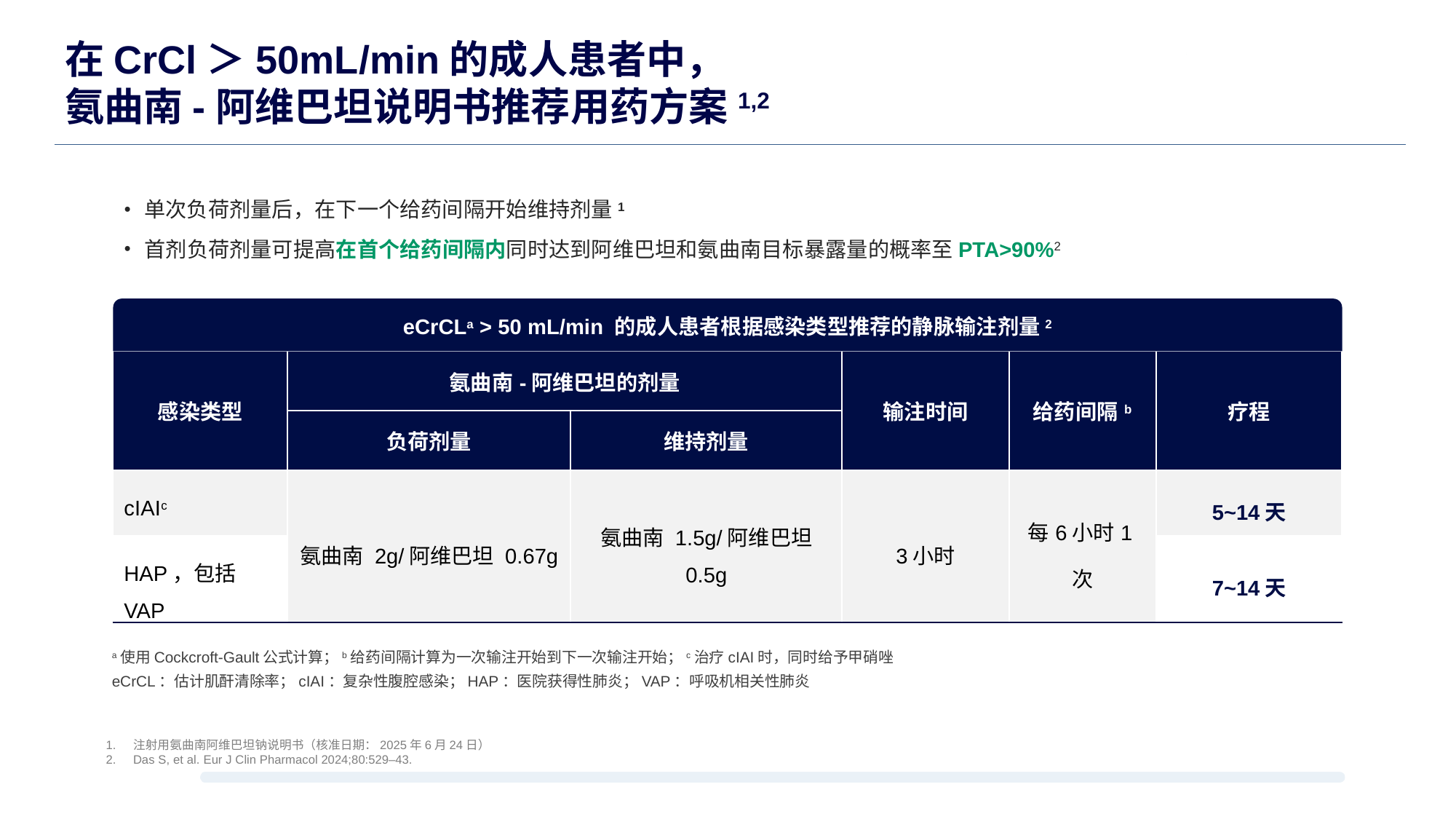

# 在CrCl＞50mL/min的成人患者中， 氨曲南-阿维巴坦说明书推荐用药方案1,2
单次负荷剂量后，在下一个给药间隔开始维持剂量1
首剂负荷剂量可提高在首个给药间隔内同时达到阿维巴坦和氨曲南目标暴露量的概率至PTA>90%2
eCrCLa > 50 mL/min 的成人患者根据感染类型推荐的静脉输注剂量2
| 感染类型 | 氨曲南-阿维巴坦的剂量 |  | 输注时间 | 给药间隔b | 疗程 |
| --- | --- | --- | --- | --- | --- |
|  | 负荷剂量 | 维持剂量 |  |  |  |
| cIAIc | 氨曲南 2g/阿维巴坦 0.67g | 氨曲南 1.5g/阿维巴坦 0.5g | 3小时 | 每6小时1次 | 5~14天 |
| HAP，包括VAP | 氨曲南 2g/阿维巴坦 0.67g | 氨曲南 1.5g/阿维巴坦 0.5g | 3小时 | 每6小时1次 | 7~14天 |

a使用Cockcroft-Gault公式计算；b给药间隔计算为一次输注开始到下一次输注开始；c治疗cIAI时，同时给予甲硝唑
eCrCL：估计肌酐清除率；cIAI：复杂性腹腔感染；HAP：医院获得性肺炎；VAP：呼吸机相关性肺炎
注射用氨曲南阿维巴坦钠说明书（核准日期：2025年6月24日）
Das S, et al. Eur J Clin Pharmacol 2024;80:529–43.